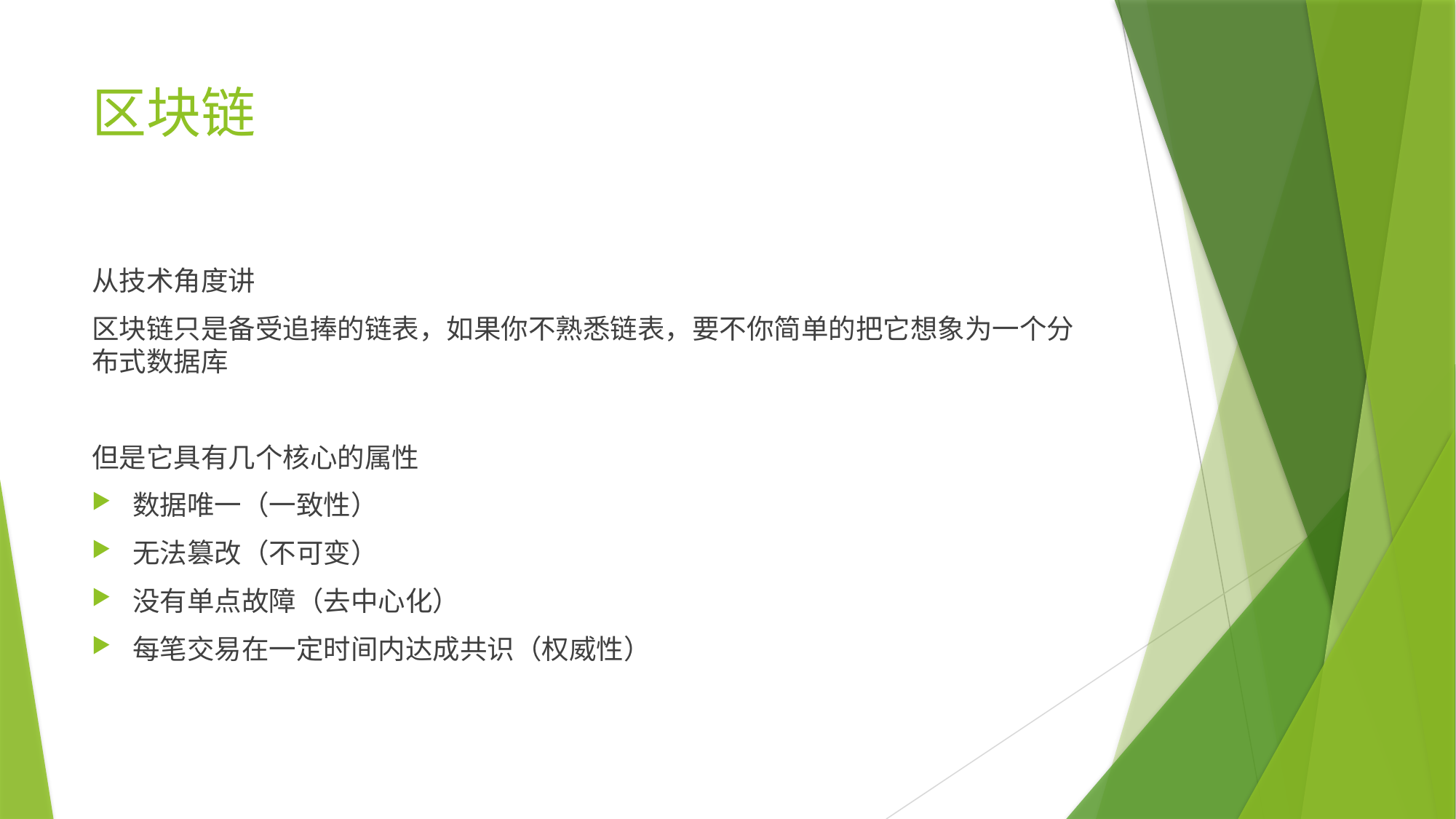

# 区块链
从技术角度讲
区块链只是备受追捧的链表，如果你不熟悉链表，要不你简单的把它想象为一个分布式数据库

但是它具有几个核心的属性
数据唯一（一致性）
无法篡改（不可变）
没有单点故障（去中心化）
每笔交易在一定时间内达成共识（权威性）